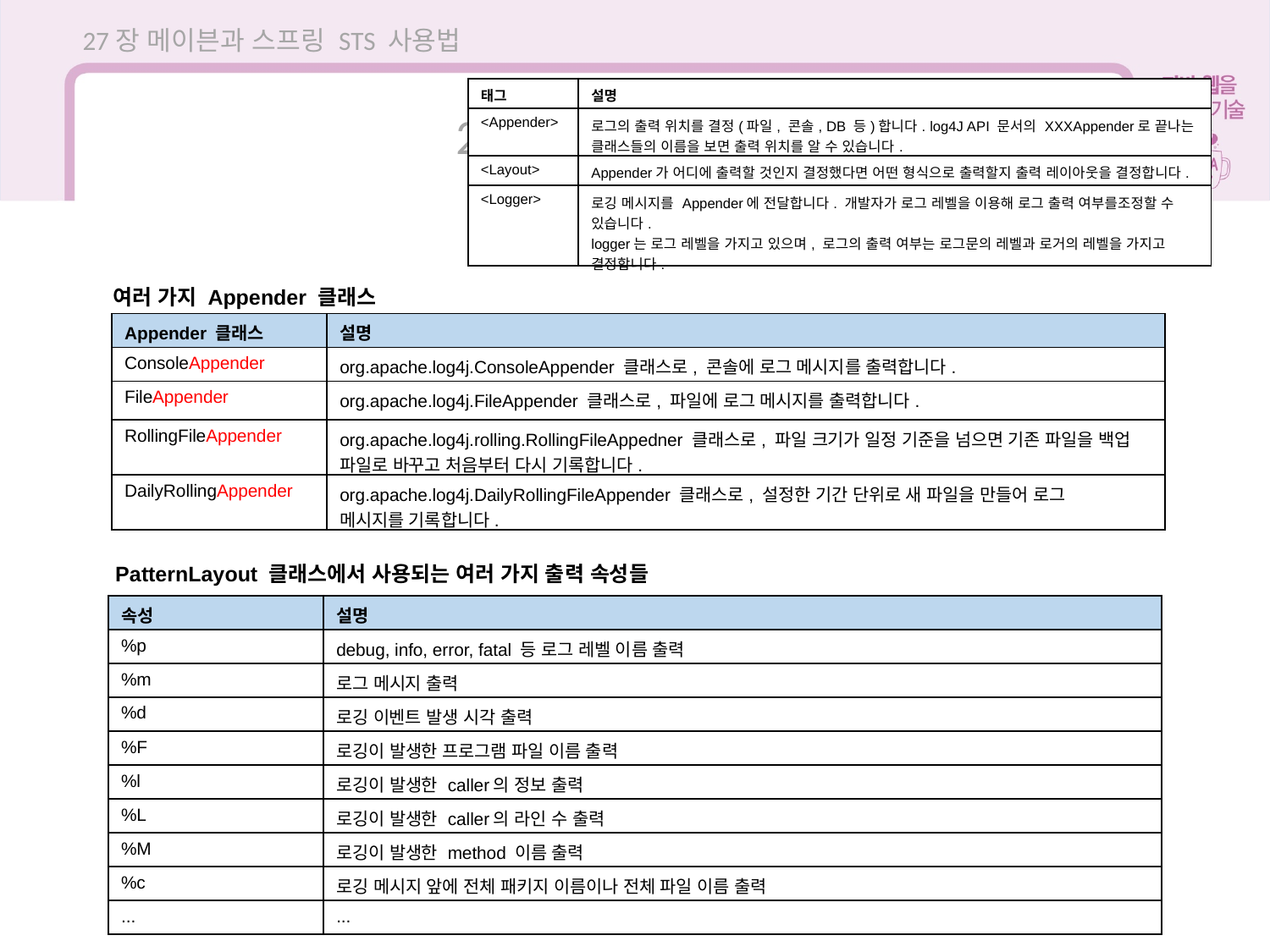

27장 메이븐과 스프링 STS 사용법
| 태그 | 설명 |
| --- | --- |
| <Appender> | 로그의 출력 위치를 결정(파일, 콘솔, DB 등)합니다. log4J API 문서의 XXXAppender로 끝나는 클래스들의 이름을 보면 출력 위치를 알 수 있습니다. |
| <Layout> | Appender가 어디에 출력할 것인지 결정했다면 어떤 형식으로 출력할지 출력 레이아웃을 결정합니다. |
| <Logger> | 로깅 메시지를 Appender에 전달합니다. 개발자가 로그 레벨을 이용해 로그 출력 여부를조정할 수 있습니다. logger는 로그 레벨을 가지고 있으며, 로그의 출력 여부는 로그문의 레벨과 로거의 레벨을 가지고 결정합니다. |
27.8 log4j란?
여러 가지 Appender 클래스
| Appender 클래스 | 설명 |
| --- | --- |
| ConsoleAppender | org.apache.log4j.ConsoleAppender 클래스로, 콘솔에 로그 메시지를 출력합니다. |
| FileAppender | org.apache.log4j.FileAppender 클래스로, 파일에 로그 메시지를 출력합니다. |
| RollingFileAppender | org.apache.log4j.rolling.RollingFileAppedner 클래스로, 파일 크기가 일정 기준을 넘으면 기존 파일을 백업 파일로 바꾸고 처음부터 다시 기록합니다. |
| DailyRollingAppender | org.apache.log4j.DailyRollingFileAppender 클래스로, 설정한 기간 단위로 새 파일을 만들어 로그 메시지를 기록합니다. |
PatternLayout 클래스에서 사용되는 여러 가지 출력 속성들
| 속성 | 설명 |
| --- | --- |
| %p | debug, info, error, fatal 등 로그 레벨 이름 출력 |
| %m | 로그 메시지 출력 |
| %d | 로깅 이벤트 발생 시각 출력 |
| %F | 로깅이 발생한 프로그램 파일 이름 출력 |
| %l | 로깅이 발생한 caller의 정보 출력 |
| %L | 로깅이 발생한 caller의 라인 수 출력 |
| %M | 로깅이 발생한 method 이름 출력 |
| %c | 로깅 메시지 앞에 전체 패키지 이름이나 전체 파일 이름 출력 |
| ... | ... |